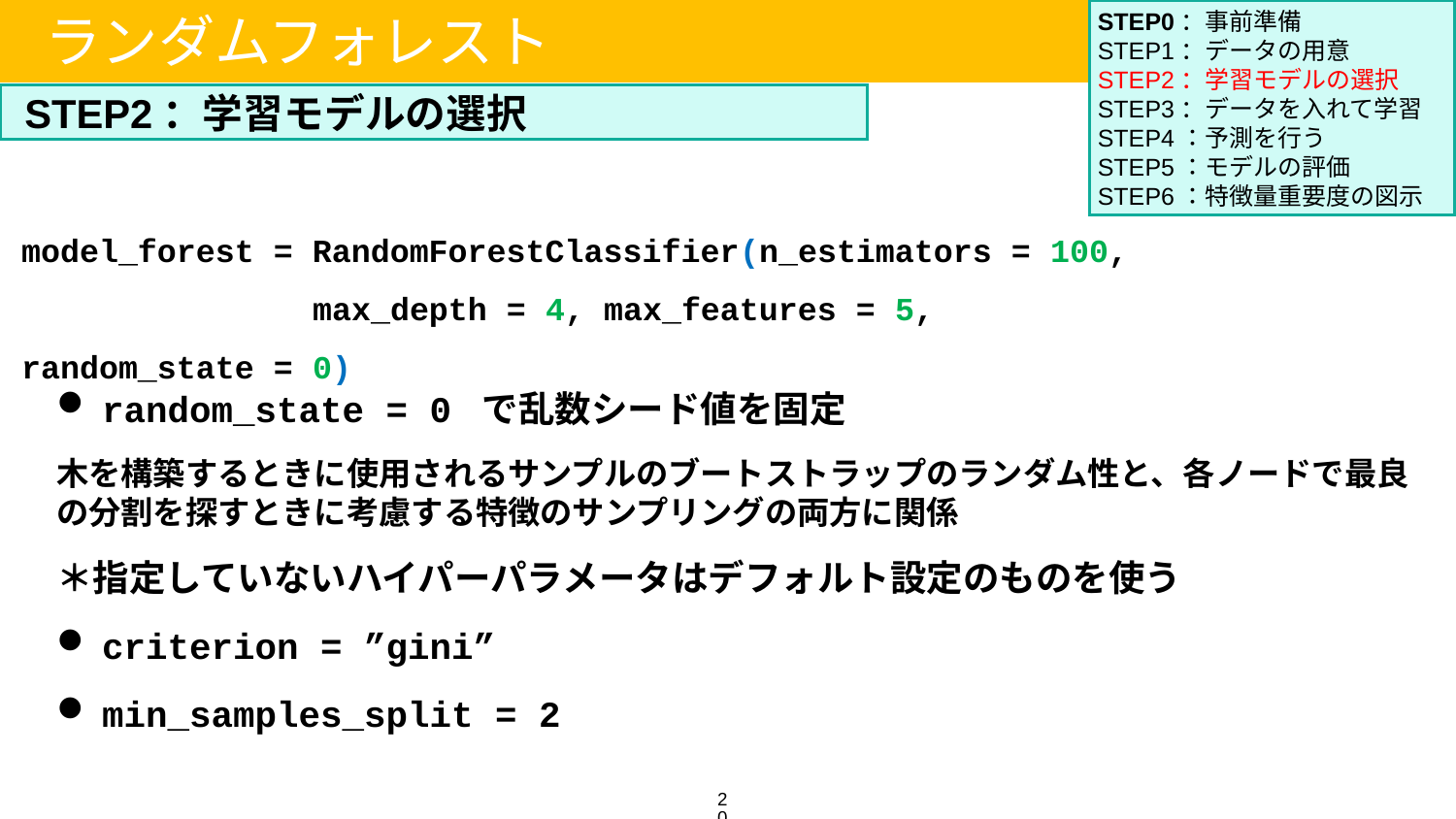

STEP0：事前準備
STEP1：データの用意
STEP2：学習モデルの選択
STEP3：データを入れて学習
STEP4：予測を行う
STEP5：モデルの評価
STEP6：特徴量重要度の図示
ランダムフォレスト
STEP2：学習モデルの選択
model_forest = RandomForestClassifier(n_estimators = 100, 		max_depth = 4, max_features = 5,	random_state = 0)
random_state = 0 で乱数シード値を固定
木を構築するときに使用されるサンプルのブートストラップのランダム性と、各ノードで最良の分割を探すときに考慮する特徴のサンプリングの両方に関係
＊指定していないハイパーパラメータはデフォルト設定のものを使う
criterion = ”gini”
min_samples_split = 2
20